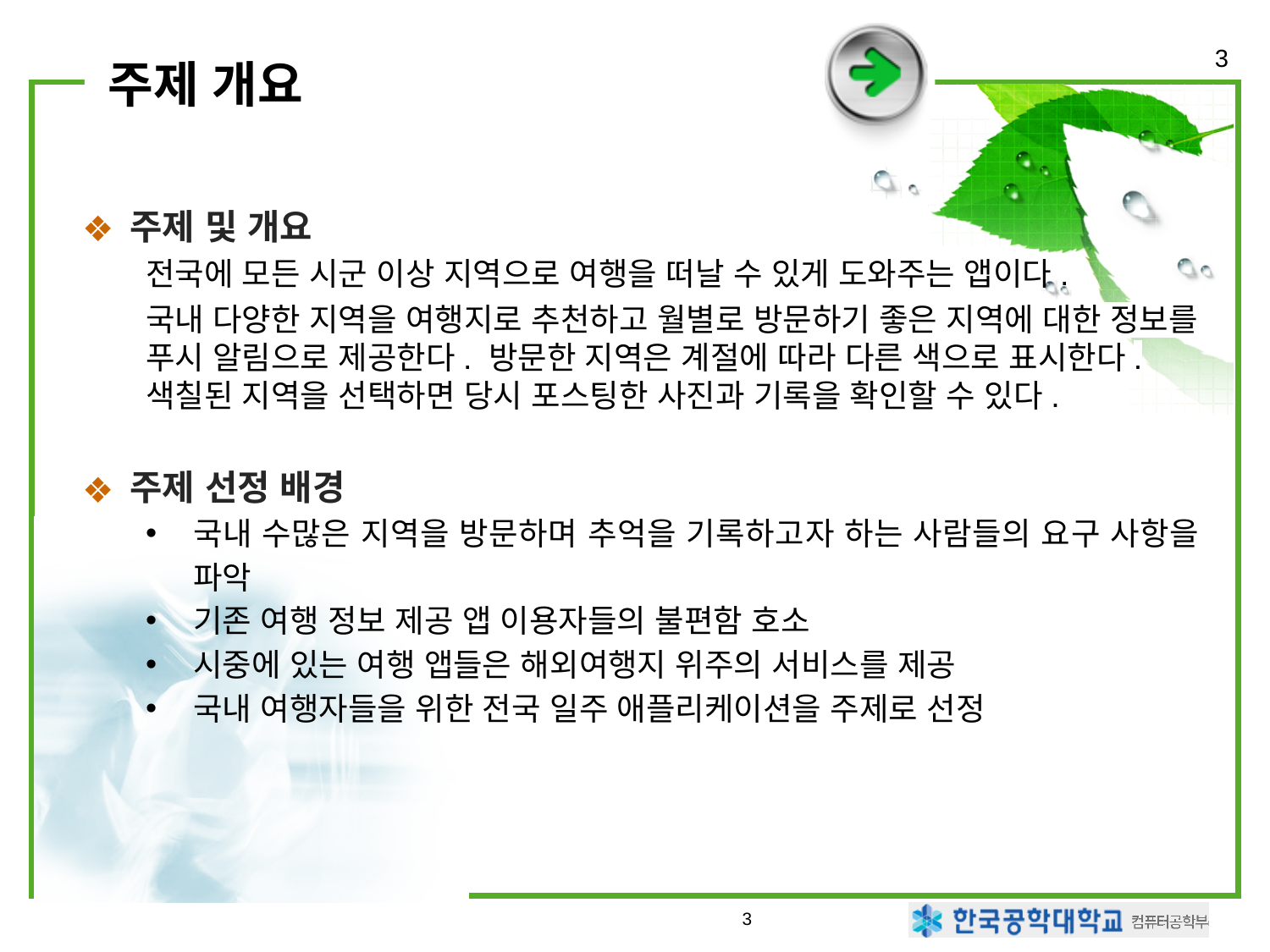

3
# 주제 개요
주제 및 개요
전국에 모든 시군 이상 지역으로 여행을 떠날 수 있게 도와주는 앱이다.
국내 다양한 지역을 여행지로 추천하고 월별로 방문하기 좋은 지역에 대한 정보를 푸시 알림으로 제공한다. 방문한 지역은 계절에 따라 다른 색으로 표시한다. 색칠된 지역을 선택하면 당시 포스팅한 사진과 기록을 확인할 수 있다.

주제 선정 배경
국내 수많은 지역을 방문하며 추억을 기록하고자 하는 사람들의 요구 사항을 파악
기존 여행 정보 제공 앱 이용자들의 불편함 호소
시중에 있는 여행 앱들은 해외여행지 위주의 서비스를 제공
국내 여행자들을 위한 전국 일주 애플리케이션을 주제로 선정